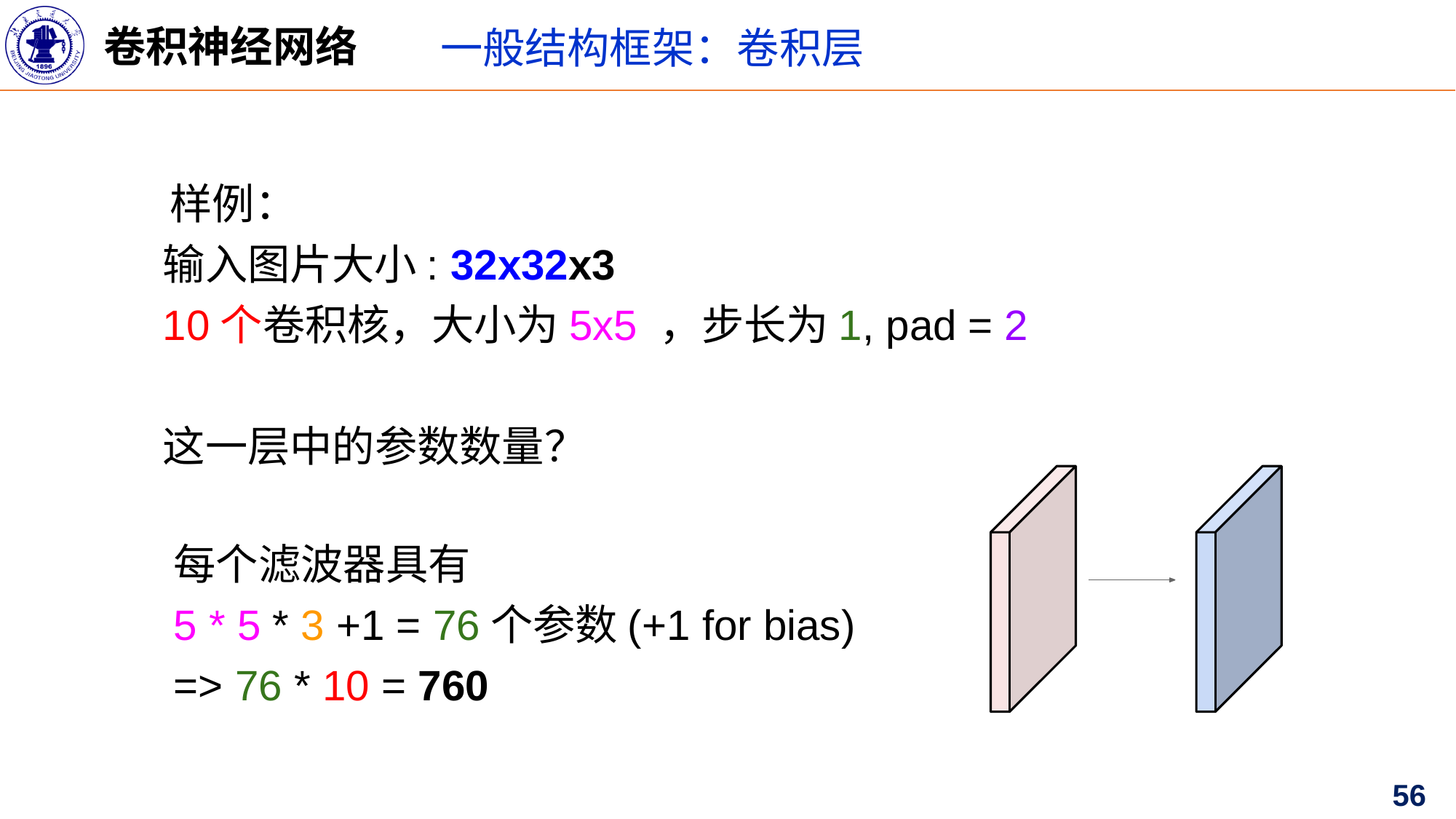

卷积神经网络
一般结构框架：卷积层
样例：
输入图片大小: 32x32x3
10个卷积核，大小为5x5 ，步长为1, pad = 2

这一层中的参数数量？

每个滤波器具有
5 * 5 * 3 +1 = 76个参数(+1 for bias)
=> 76 * 10 = 760